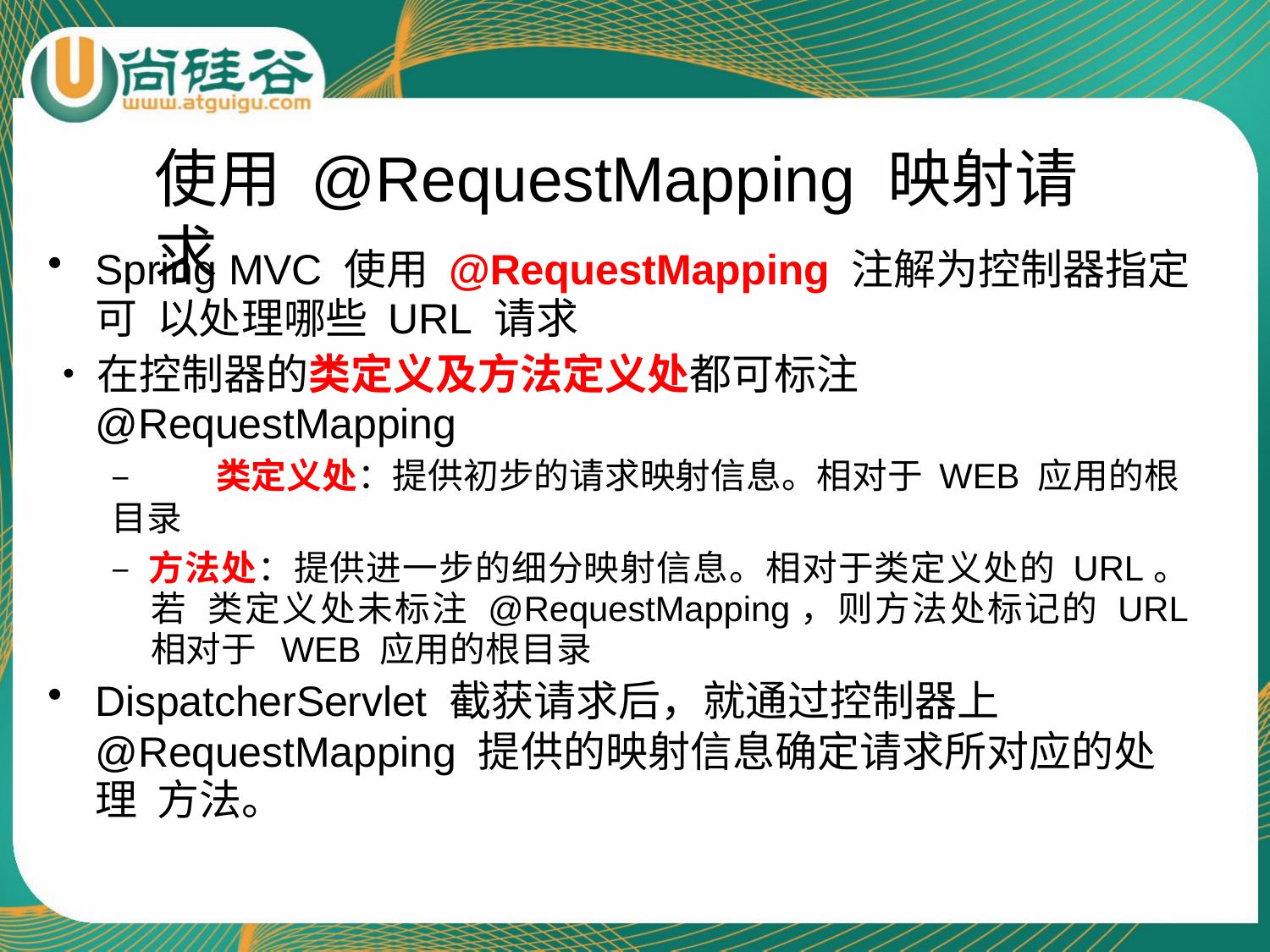

# 使用 @RequestMapping 映射请求
Spring MVC 使用 @RequestMapping 注解为控制器指定可  以处理哪些 URL 请求
•	在控制器的类定义及方法定义处都可标注
@RequestMapping
–	类定义处：提供初步的请求映射信息。相对于 WEB 应用的根目录
– 方法处：提供进一步的细分映射信息。相对于类定义处的 URL。若  类定义处未标注 @RequestMapping，则方法处标记的 URL 相对于  WEB 应用的根目录
DispatcherServlet 截获请求后，就通过控制器上
@RequestMapping 提供的映射信息确定请求所对应的处理  方法。